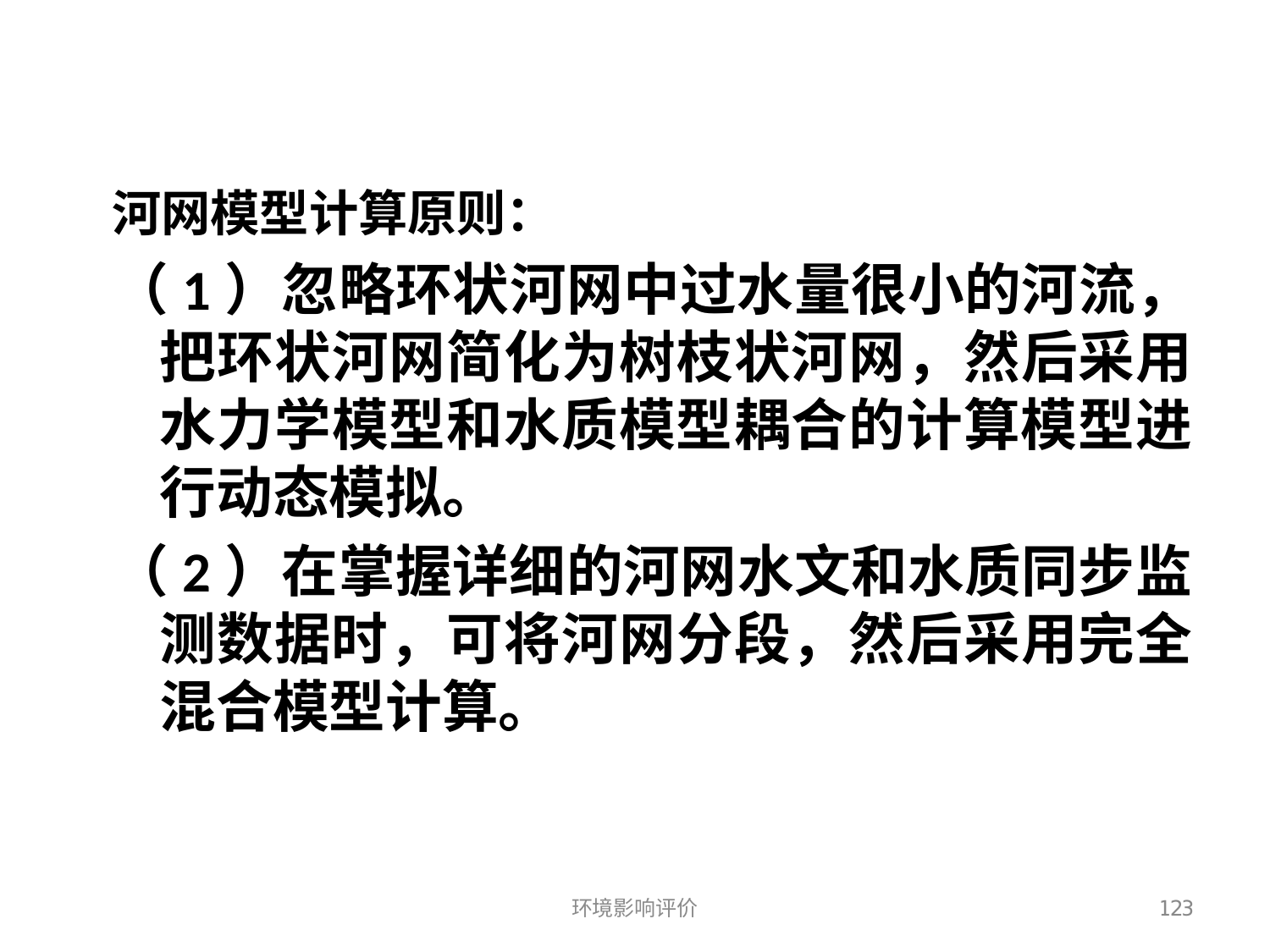

河网模型计算原则：
（1）忽略环状河网中过水量很小的河流，把环状河网简化为树枝状河网，然后采用水力学模型和水质模型耦合的计算模型进行动态模拟。
（2）在掌握详细的河网水文和水质同步监测数据时，可将河网分段，然后采用完全混合模型计算。
环境影响评价
123